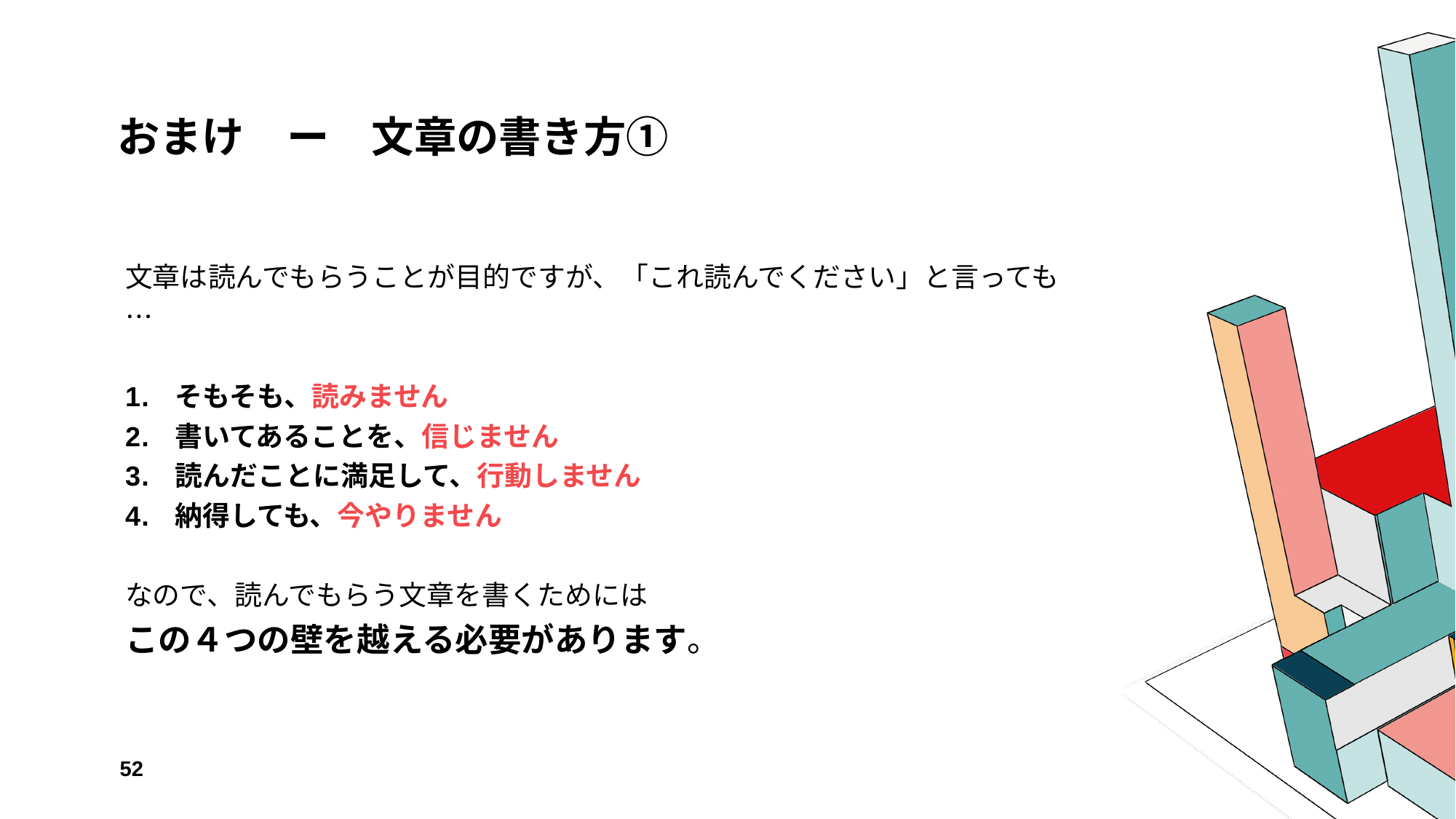

# おまけ　ー　文章の書き方①
文章は読んでもらうことが目的ですが、「これ読んでください」と言っても…

そもそも、読みません
書いてあることを、信じません
読んだことに満足して、行動しません
納得しても、今やりません

なので、読んでもらう文章を書くためには
この４つの壁を越える必要があります。
52